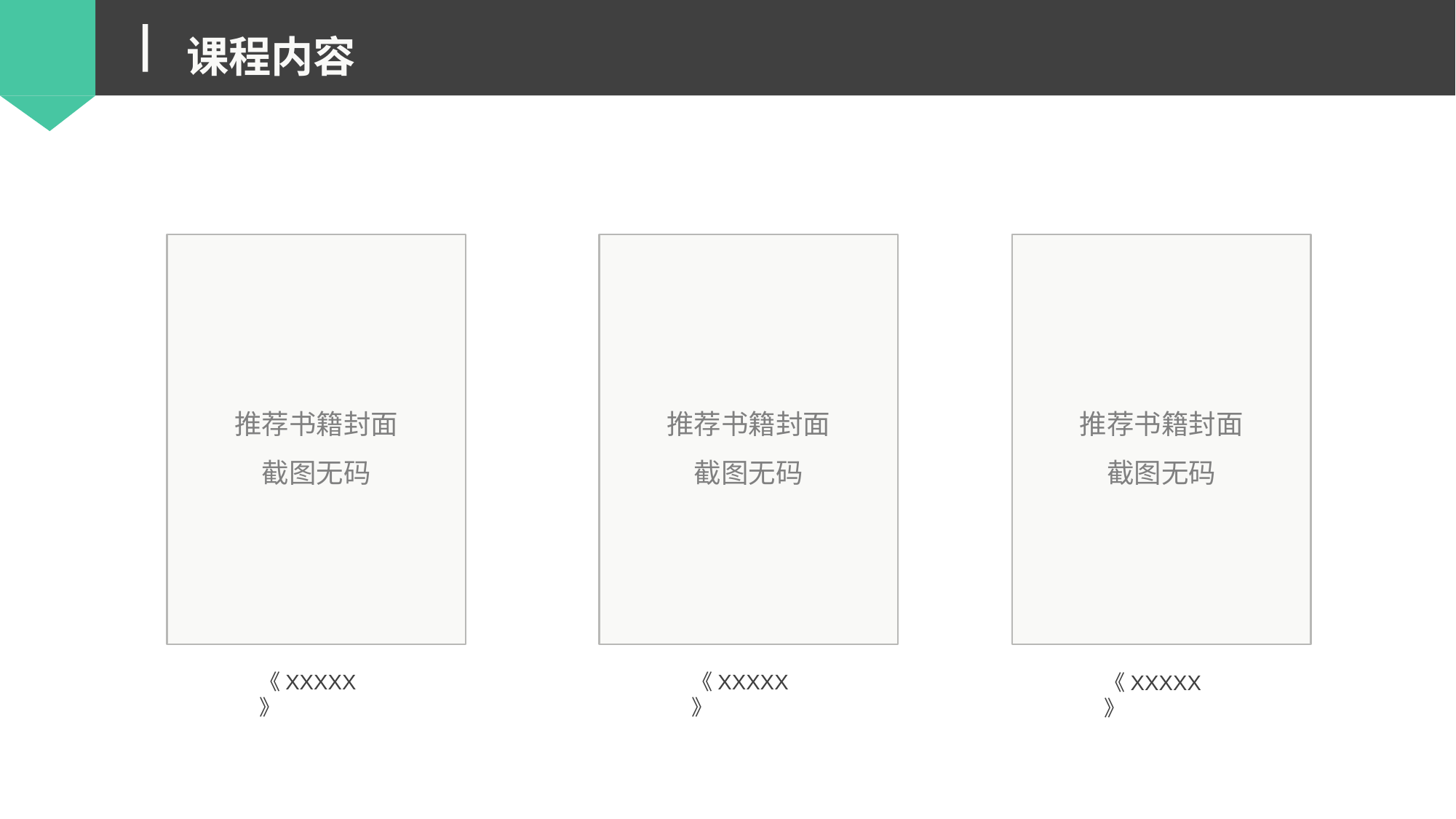

课程内容
推荐书籍封面
截图无码
推荐书籍封面
截图无码
推荐书籍封面
截图无码
《XXXXX》
《XXXXX》
《XXXXX》